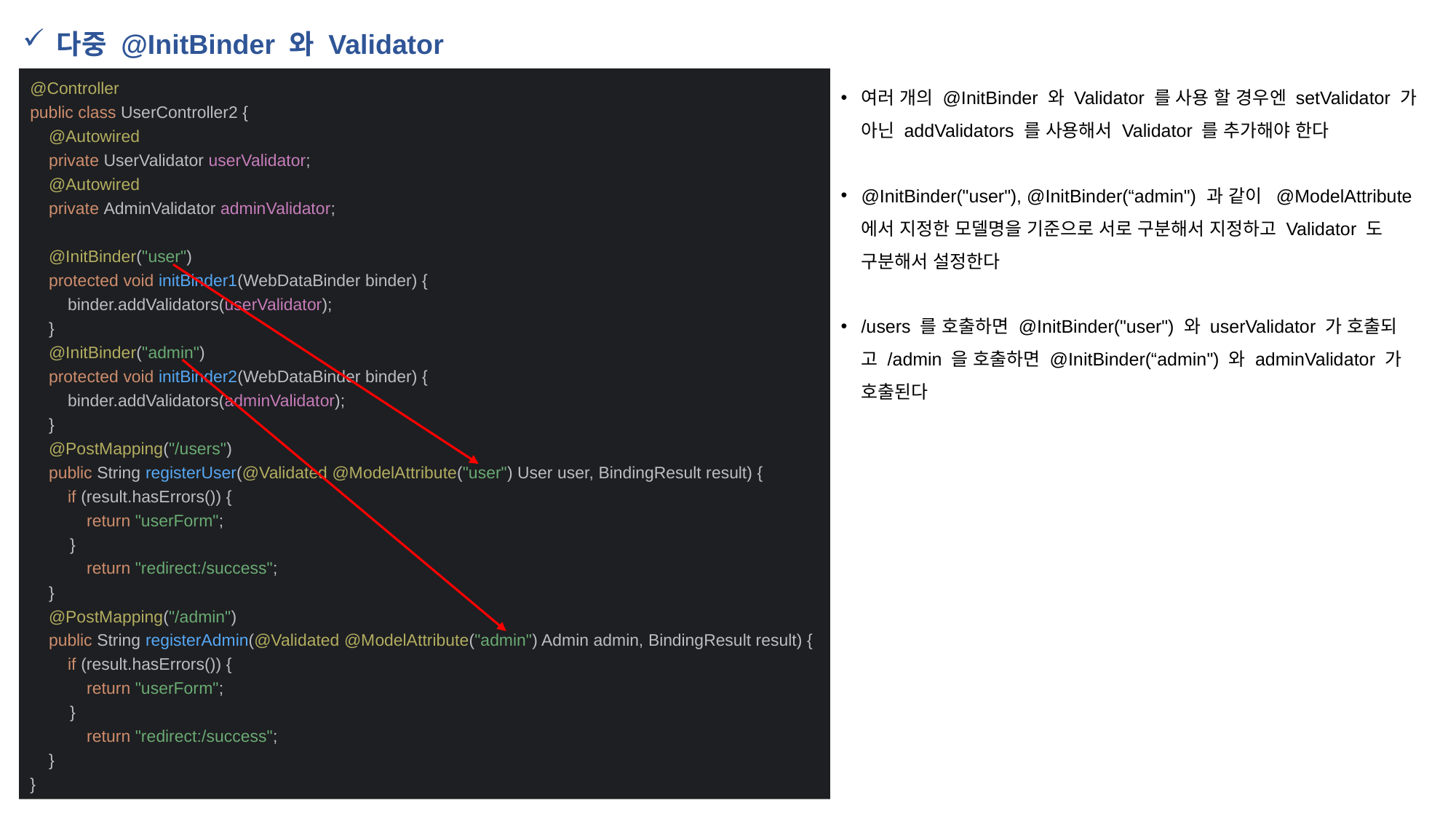

다중 @InitBinder 와 Validator
@Controller
public class UserController2 {
    @Autowired
    private UserValidator userValidator;
    @Autowired
    private AdminValidator adminValidator;
    @InitBinder("user")
    protected void initBinder1(WebDataBinder binder) {
        binder.addValidators(userValidator);
    }
    @InitBinder("admin")
    protected void initBinder2(WebDataBinder binder) {
        binder.addValidators(adminValidator);
    }
    @PostMapping("/users")
    public String registerUser(@Validated @ModelAttribute("user") User user, BindingResult result) {
        if (result.hasErrors()) {
            return "userForm";
    }
            return "redirect:/success";
    }
    @PostMapping("/admin")
    public String registerAdmin(@Validated @ModelAttribute("admin") Admin admin, BindingResult result) {
        if (result.hasErrors()) {
            return "userForm";
    }
            return "redirect:/success";
    }
}
여러 개의 @InitBinder 와 Validator 를 사용 할 경우엔 setValidator 가 아닌 addValidators 를 사용해서 Validator 를 추가해야 한다

@InitBinder("user"), @InitBinder(“admin") 과 같이  @ModelAttribute 에서 지정한 모델명을 기준으로 서로 구분해서 지정하고 Validator 도 구분해서 설정한다

/users 를 호출하면 @InitBinder("user") 와 userValidator 가 호출되고 /admin 을 호출하면 @InitBinder(“admin") 와 adminValidator 가 호출된다